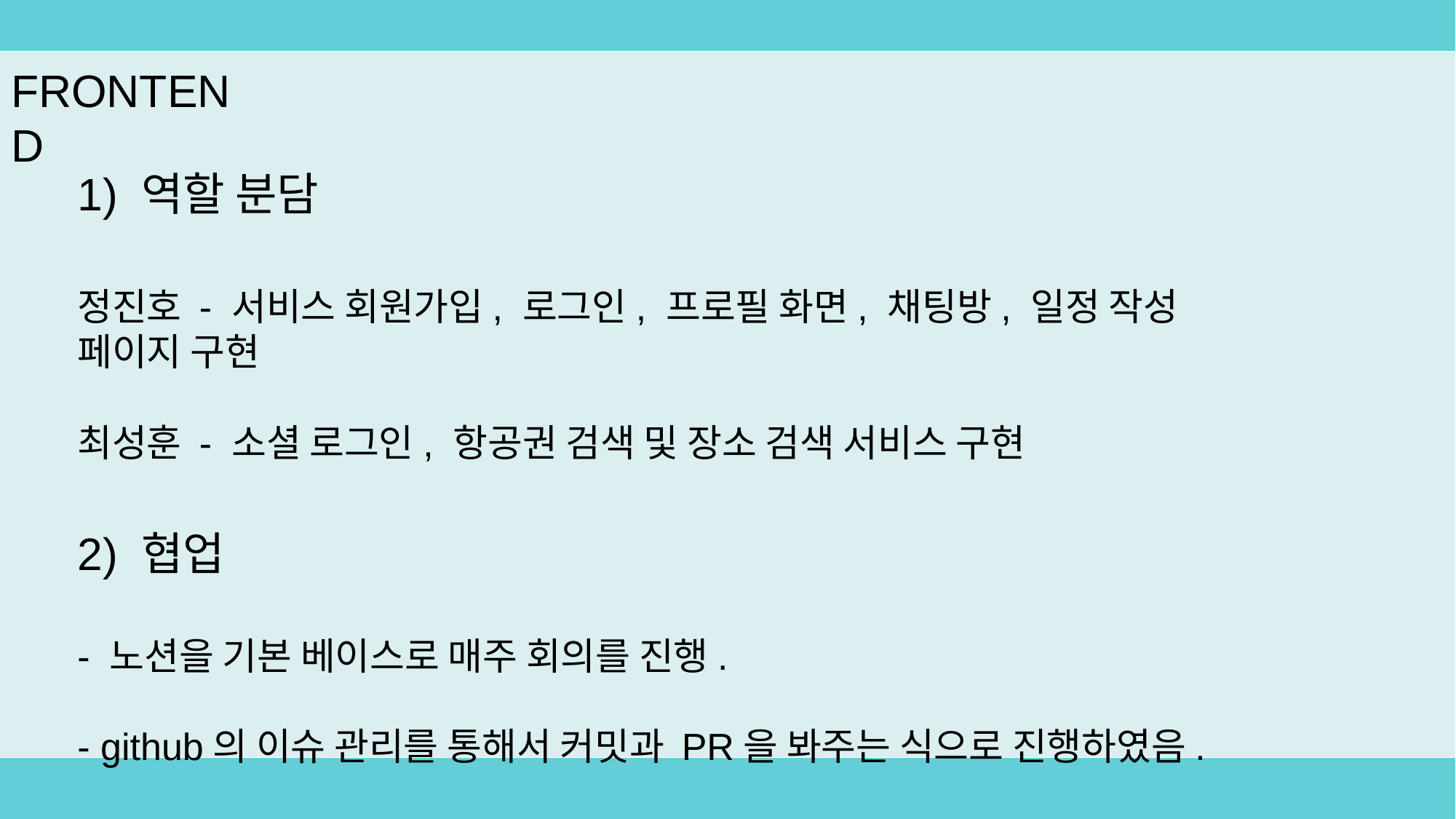

FRONTEND

1) 역할 분담

정진호 - 서비스 회원가입, 로그인, 프로필 화면, 채팅방, 일정 작성 페이지 구현

최성훈 - 소셜 로그인, 항공권 검색 및 장소 검색 서비스 구현

2) 협업

- 노션을 기본 베이스로 매주 회의를 진행.

- github의 이슈 관리를 통해서 커밋과 PR을 봐주는 식으로 진행하였음.